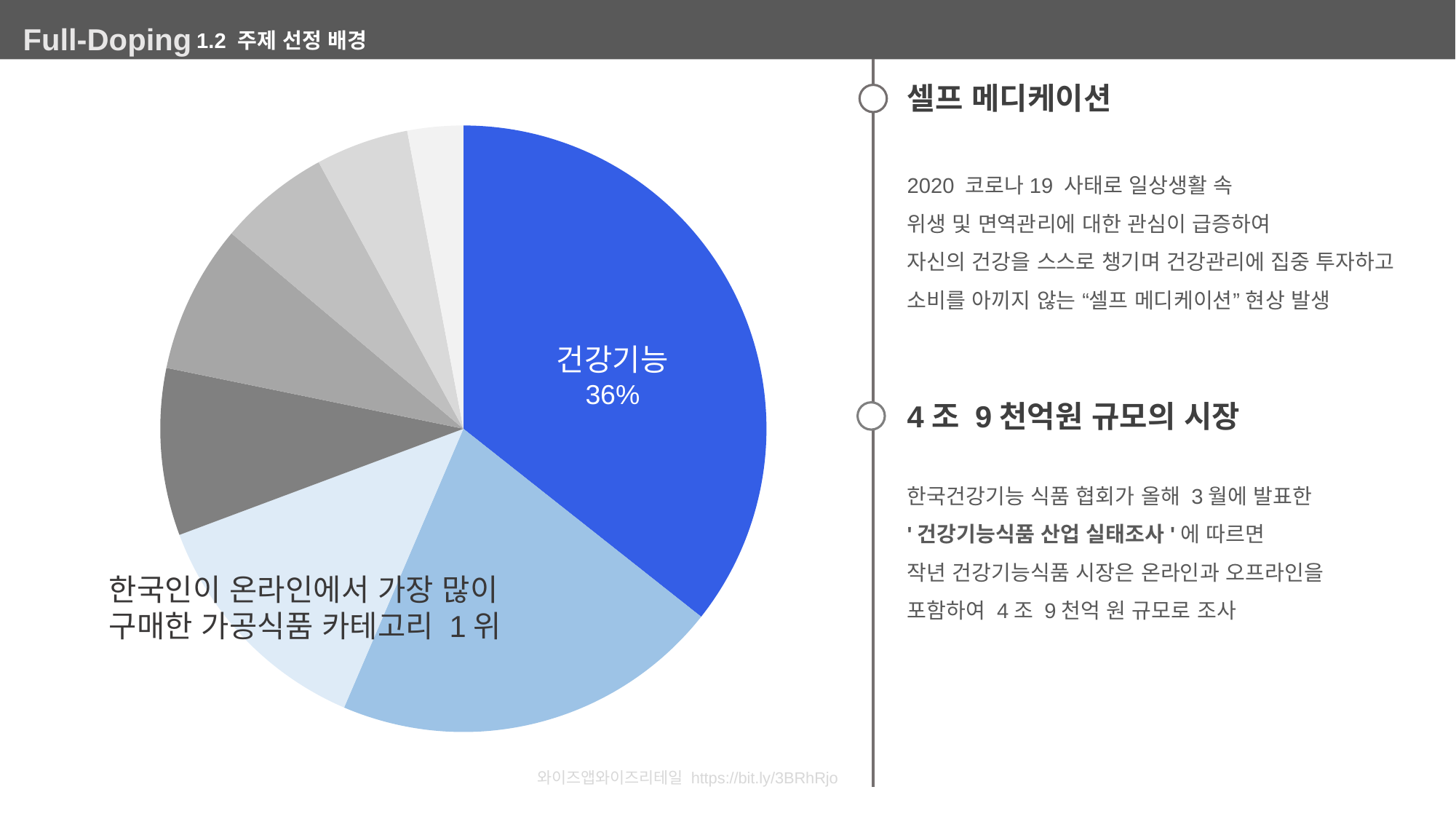

1.2 주제 선정 배경
셀프 메디케이션

2020 코로나19 사태로 일상생활 속
위생 및 면역관리에 대한 관심이 급증하여
자신의 건강을 스스로 챙기며 건강관리에 집중 투자하고
소비를 아끼지 않는 “셀프 메디케이션” 현상 발생

### Chart

| Category | 판매 |
|---|---|
| 건강기능 | 0.36 |
| 커피/차/음료 | 0.21 |
| 편의가공 | 0.13 |
| 냉동/냉장 | 0.09 |
| 유가공 | 0.08 |
| 조이/소재/장류 | 0.06 |
| 제과 | 0.05 |
| 유아식품 | 0.03 |
건강기능
36%
4조 9천억원 규모의 시장
한국건강기능 식품 협회가 올해 3월에 발표한
'건강기능식품 산업 실태조사'에 따르면
작년 건강기능식품 시장은 온라인과 오프라인을
포함하여 4조 9천억 원 규모로 조사

한국인이 온라인에서 가장 많이
구매한 가공식품 카테고리 1위
와이즈앱와이즈리테일 https://bit.ly/3BRhRjo